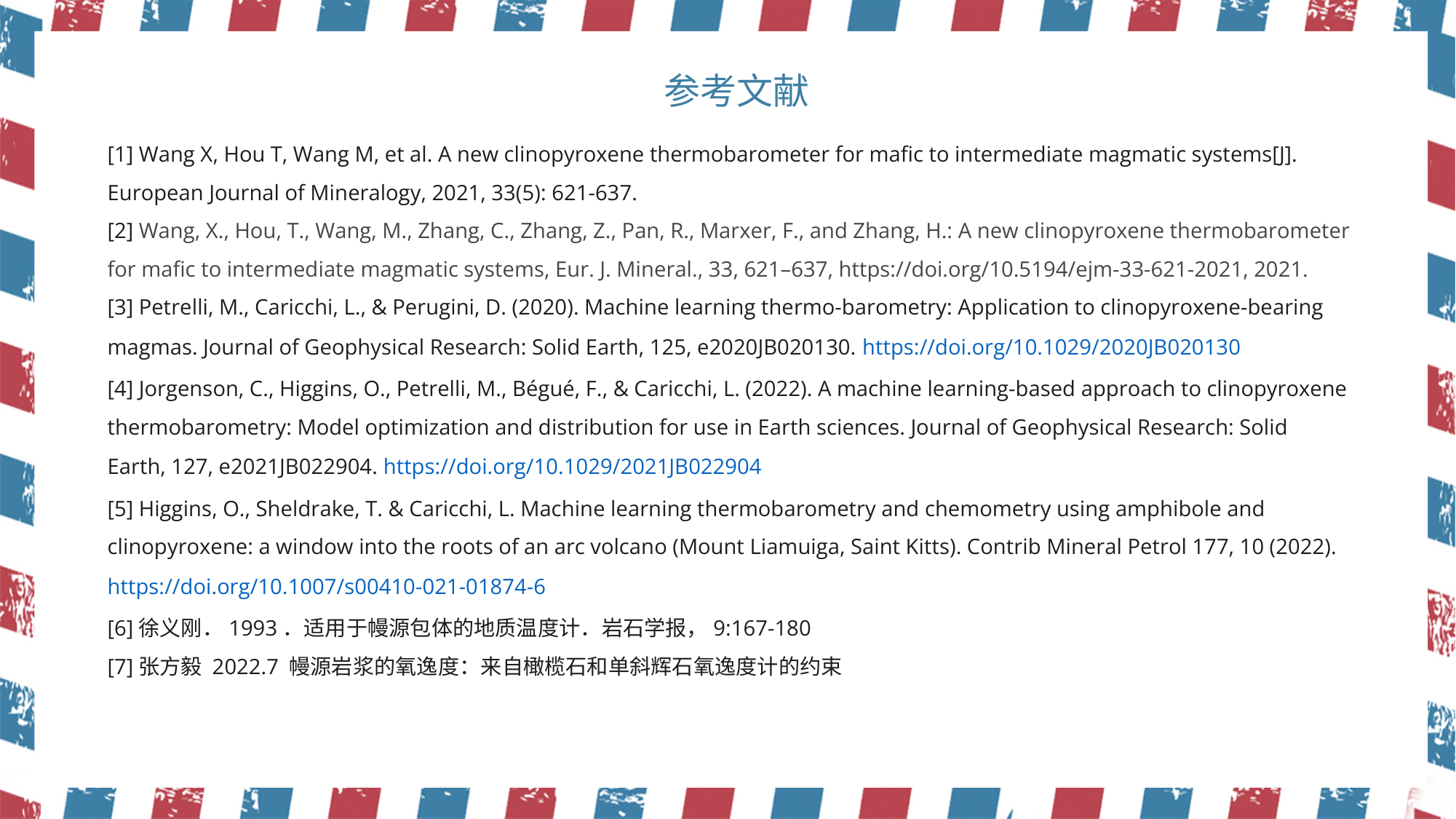

参考文献
[1] Wang X, Hou T, Wang M, et al. A new clinopyroxene thermobarometer for mafic to intermediate magmatic systems[J]. European Journal of Mineralogy, 2021, 33(5): 621-637.
[2] Wang, X., Hou, T., Wang, M., Zhang, C., Zhang, Z., Pan, R., Marxer, F., and Zhang, H.: A new clinopyroxene thermobarometer for mafic to intermediate magmatic systems, Eur. J. Mineral., 33, 621–637, https://doi.org/10.5194/ejm-33-621-2021, 2021.
[3] Petrelli, M., Caricchi, L., & Perugini, D. (2020). Machine learning thermo-barometry: Application to clinopyroxene-bearing magmas. Journal of Geophysical Research: Solid Earth, 125, e2020JB020130. https://doi.org/10.1029/2020JB020130
[4] Jorgenson, C., Higgins, O., Petrelli, M., Bégué, F., & Caricchi, L. (2022). A machine learning-based approach to clinopyroxene thermobarometry: Model optimization and distribution for use in Earth sciences. Journal of Geophysical Research: Solid Earth, 127, e2021JB022904. https://doi.org/10.1029/2021JB022904
[5] Higgins, O., Sheldrake, T. & Caricchi, L. Machine learning thermobarometry and chemometry using amphibole and clinopyroxene: a window into the roots of an arc volcano (Mount Liamuiga, Saint Kitts). Contrib Mineral Petrol 177, 10 (2022). https://doi.org/10.1007/s00410-021-01874-6
[6]徐义刚．1993．适用于幔源包体的地质温度计．岩石学报，9:167-180
[7]张方毅 2022.7 幔源岩浆的氧逸度：来自橄榄石和单斜辉石氧逸度计的约束